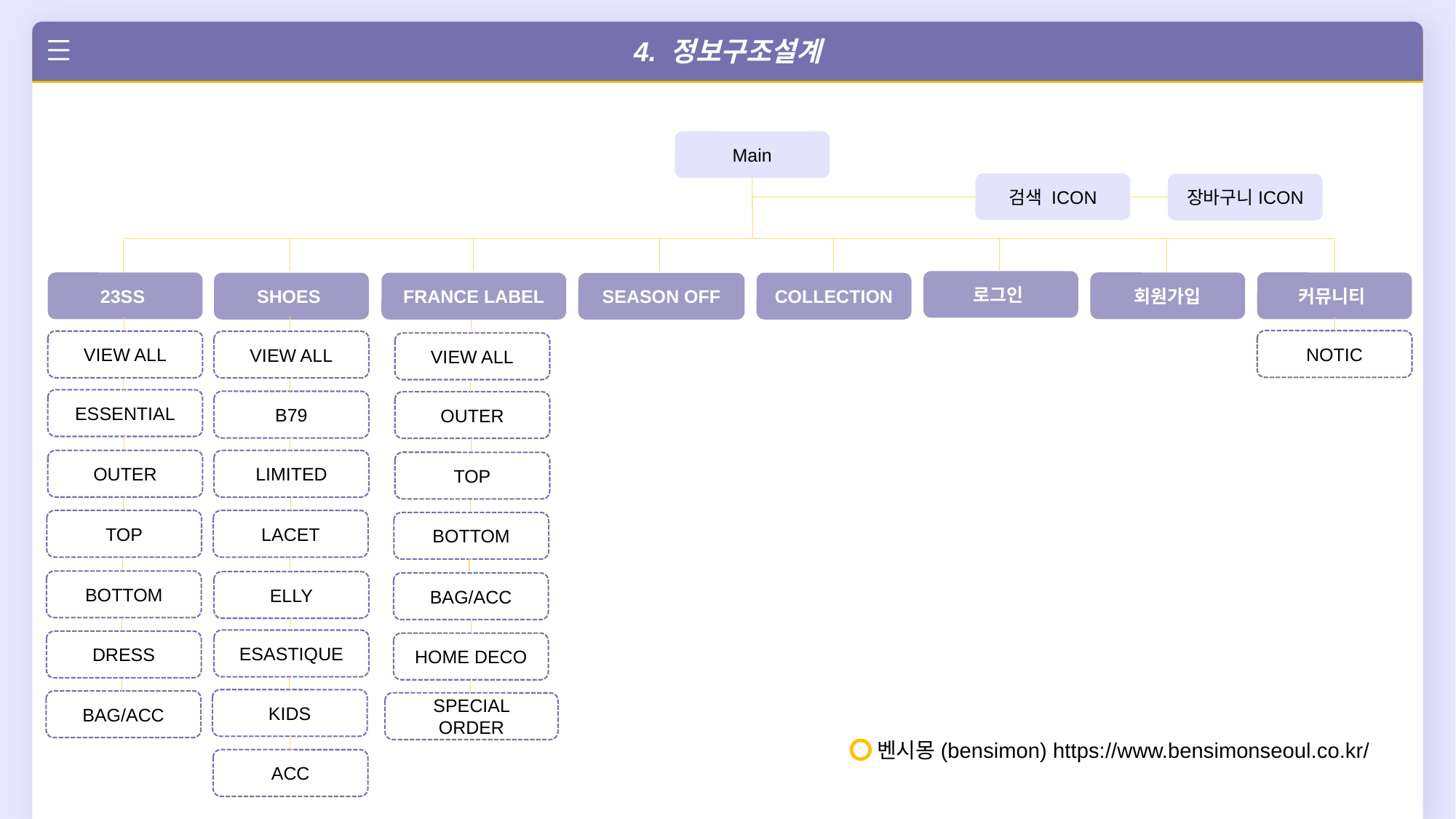

4. 정보구조설계
Main
검색 ICON
장바구니ICON
로그인
23SS
회원가입
커뮤니티
COLLECTION
SHOES
FRANCE LABEL
SEASON OFF
NOTIC
VIEW ALL
VIEW ALL
VIEW ALL
ESSENTIAL
B79
OUTER
OUTER
LIMITED
TOP

TOP
LACET
BOTTOM
BOTTOM
ELLY
BAG/ACC
ESASTIQUE
DRESS
HOME DECO
KIDS
BAG/ACC
SPECIAL ORDER
벤시몽(bensimon) https://www.bensimonseoul.co.kr/

ACC